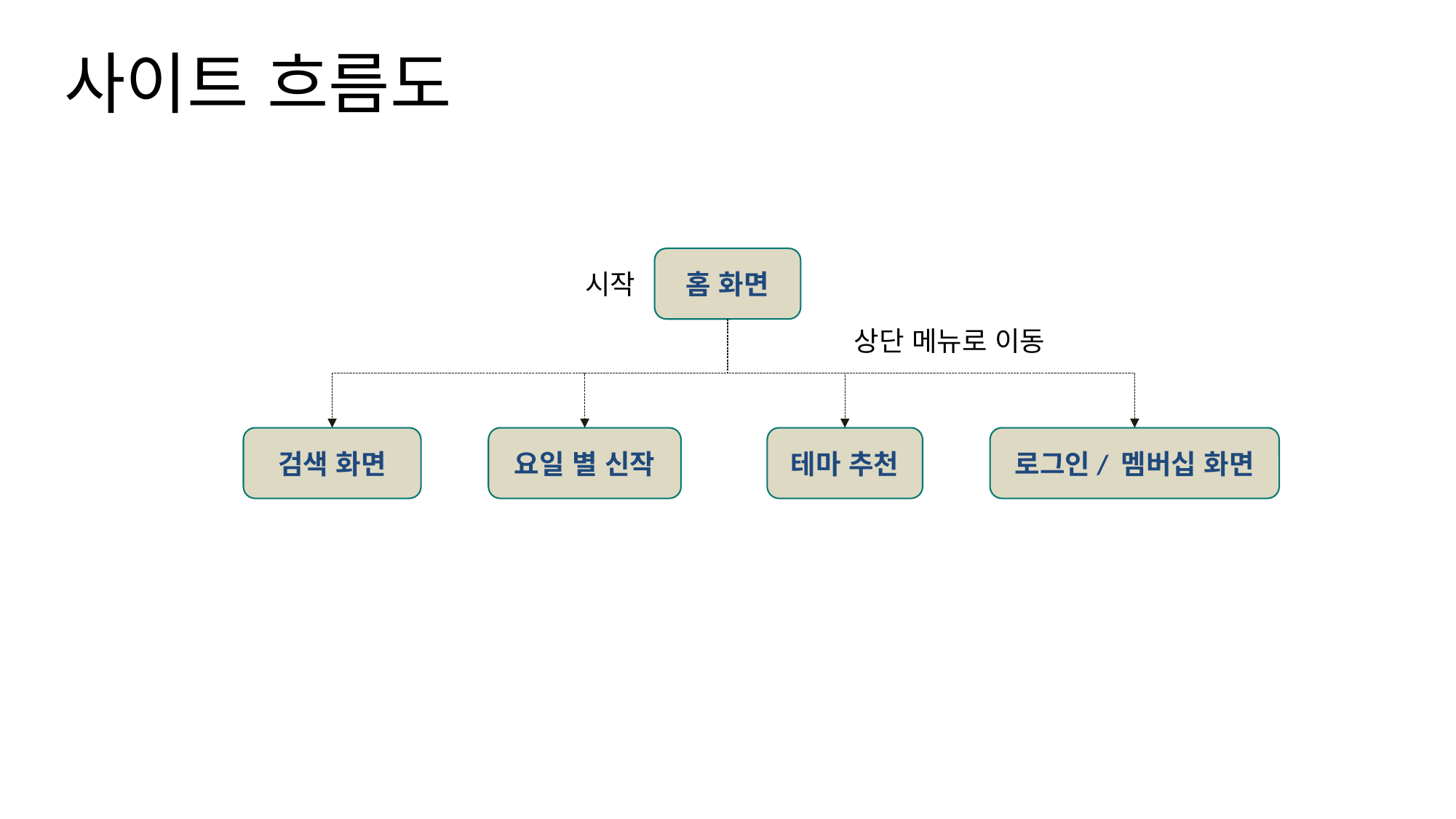

# 사이트 흐름도
홈 화면
시작
상단 메뉴로 이동
검색 화면
테마 추천
로그인/ 멤버십 화면
요일 별 신작